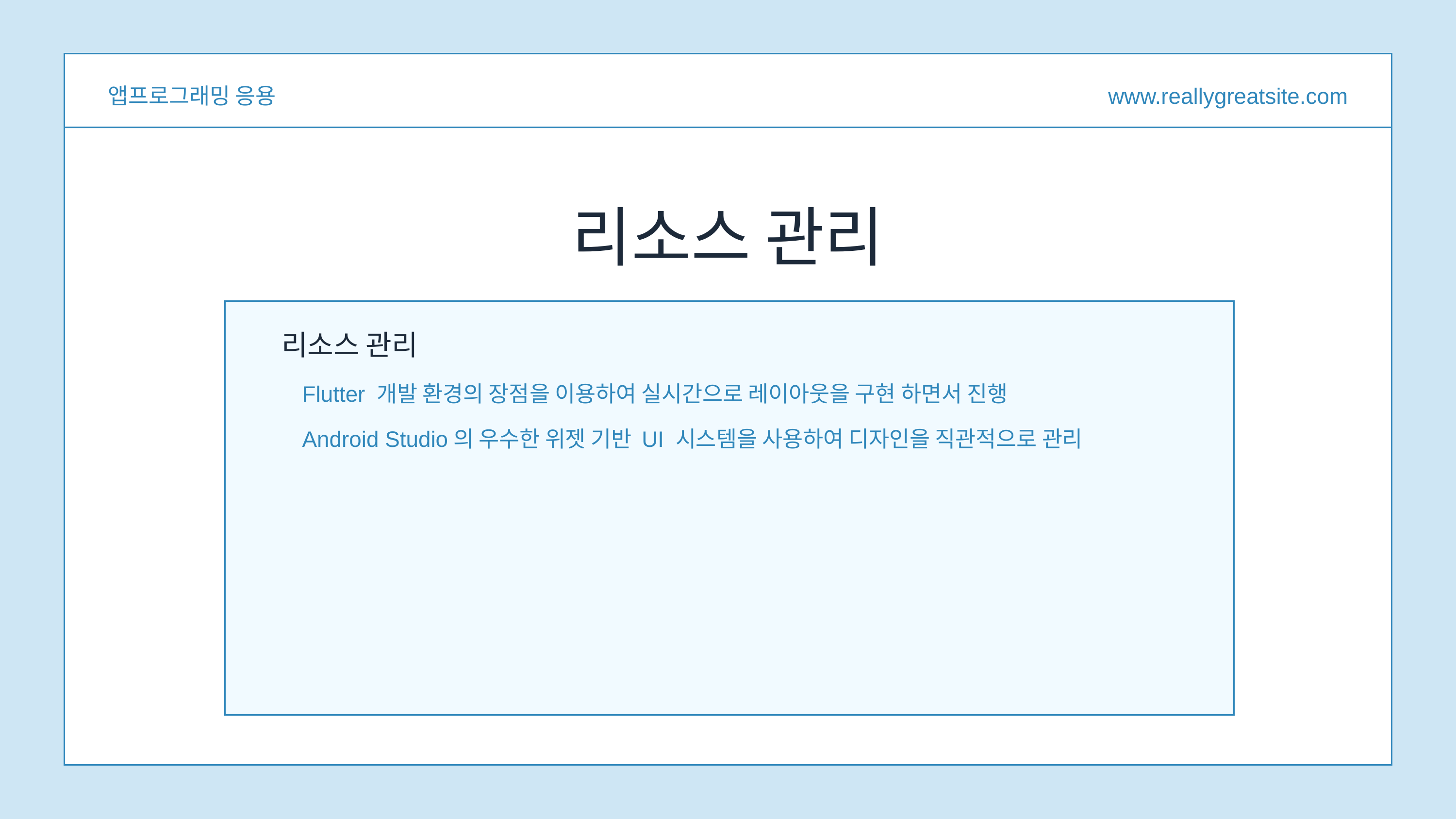

앱프로그래밍 응용
www.reallygreatsite.com

리소스 관리

리소스 관리
Flutter 개발 환경의 장점을 이용하여 실시간으로 레이아웃을 구현 하면서 진행
Android Studio의 우수한 위젯 기반 UI 시스템을 사용하여 디자인을 직관적으로 관리